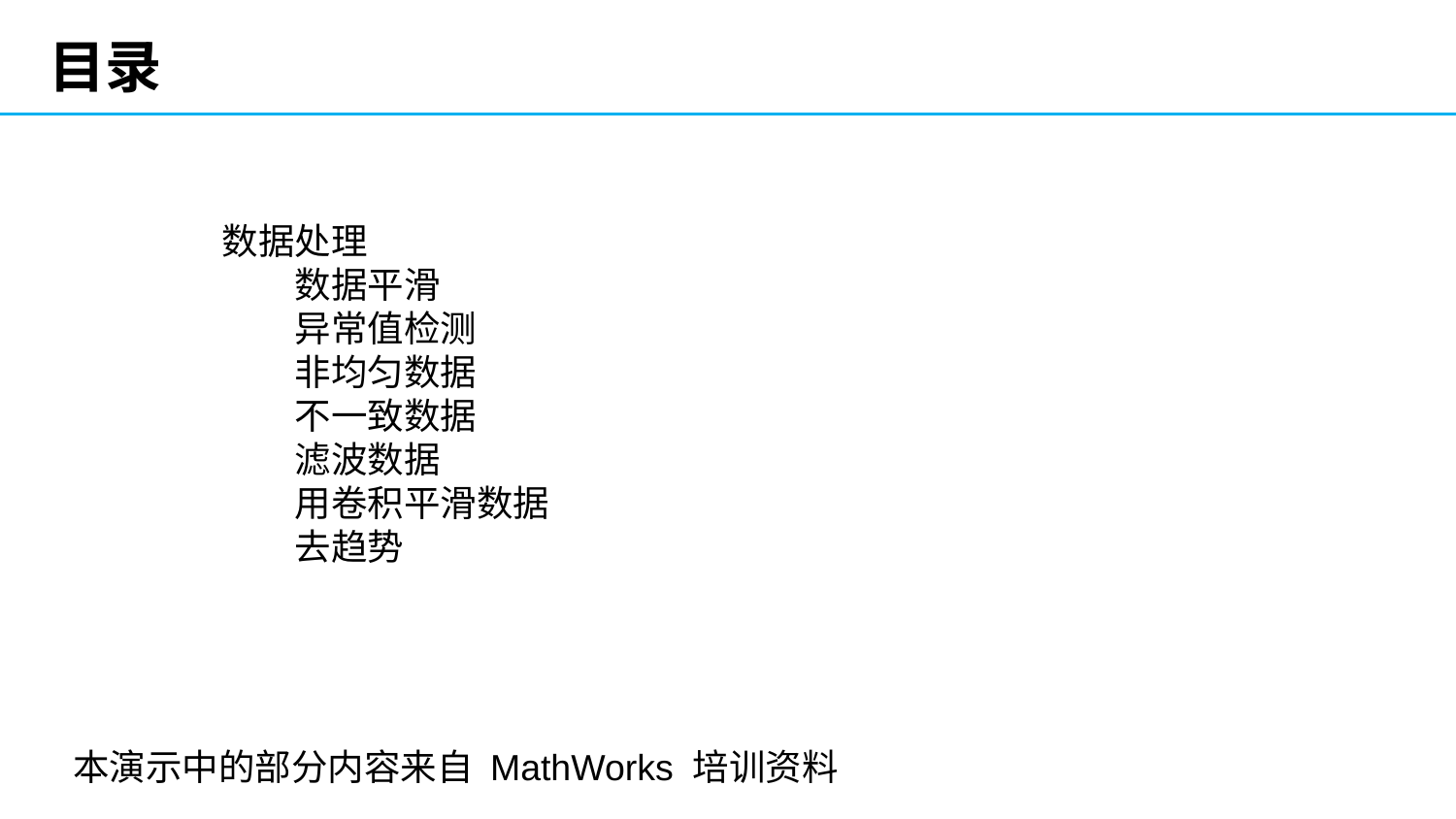

# 目录
数据处理
数据平滑
异常值检测
非均匀数据
不一致数据
滤波数据
用卷积平滑数据
去趋势
本演示中的部分内容来自 MathWorks 培训资料